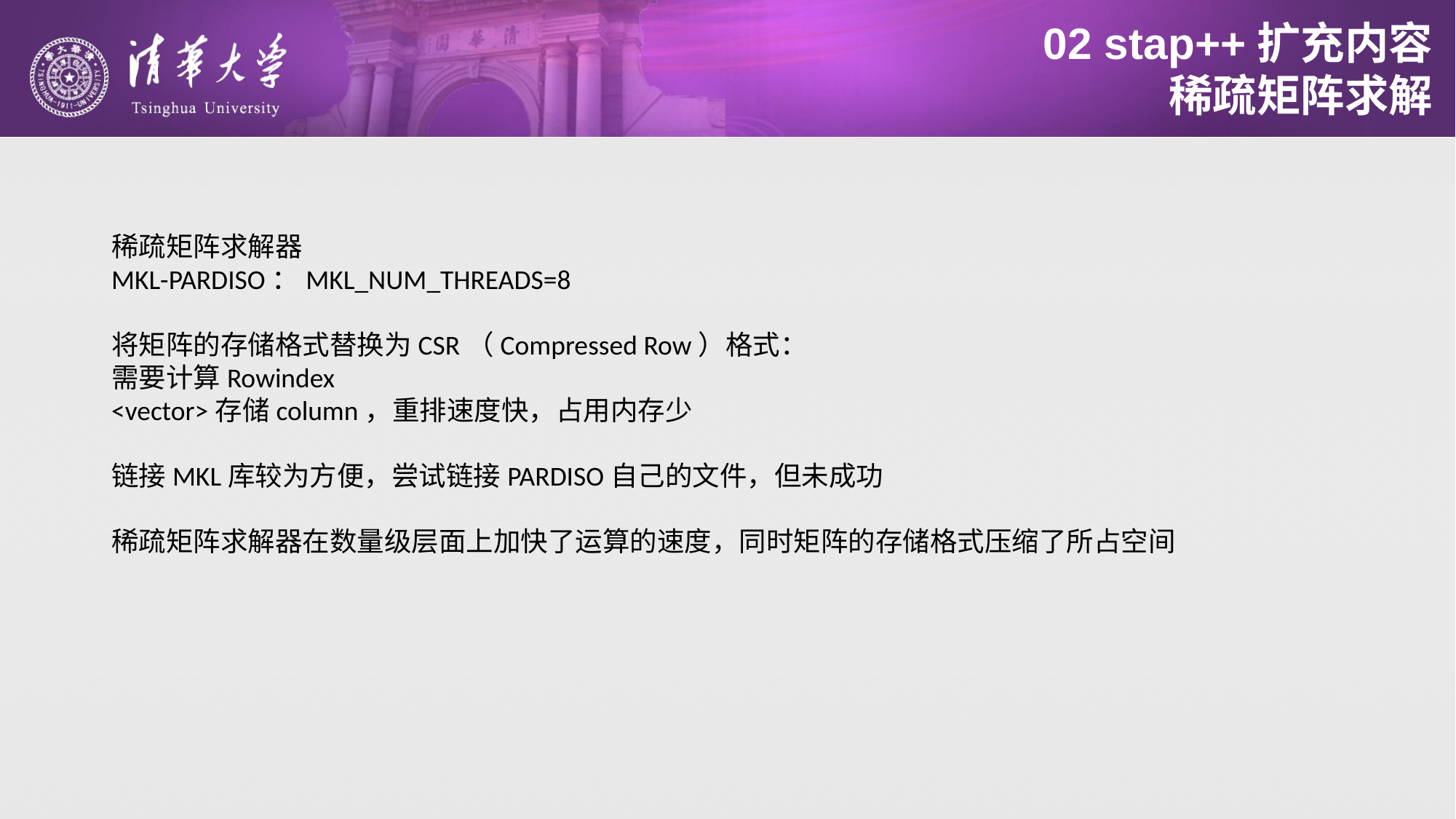

# 02 stap++扩充内容
稀疏矩阵求解
稀疏矩阵求解器
MKL-PARDISO：MKL_NUM_THREADS=8

将矩阵的存储格式替换为CSR（Compressed Row）格式：
需要计算Rowindex
<vector>存储column，重排速度快，占用内存少

链接MKL库较为方便，尝试链接PARDISO自己的文件，但未成功

稀疏矩阵求解器在数量级层面上加快了运算的速度，同时矩阵的存储格式压缩了所占空间
20